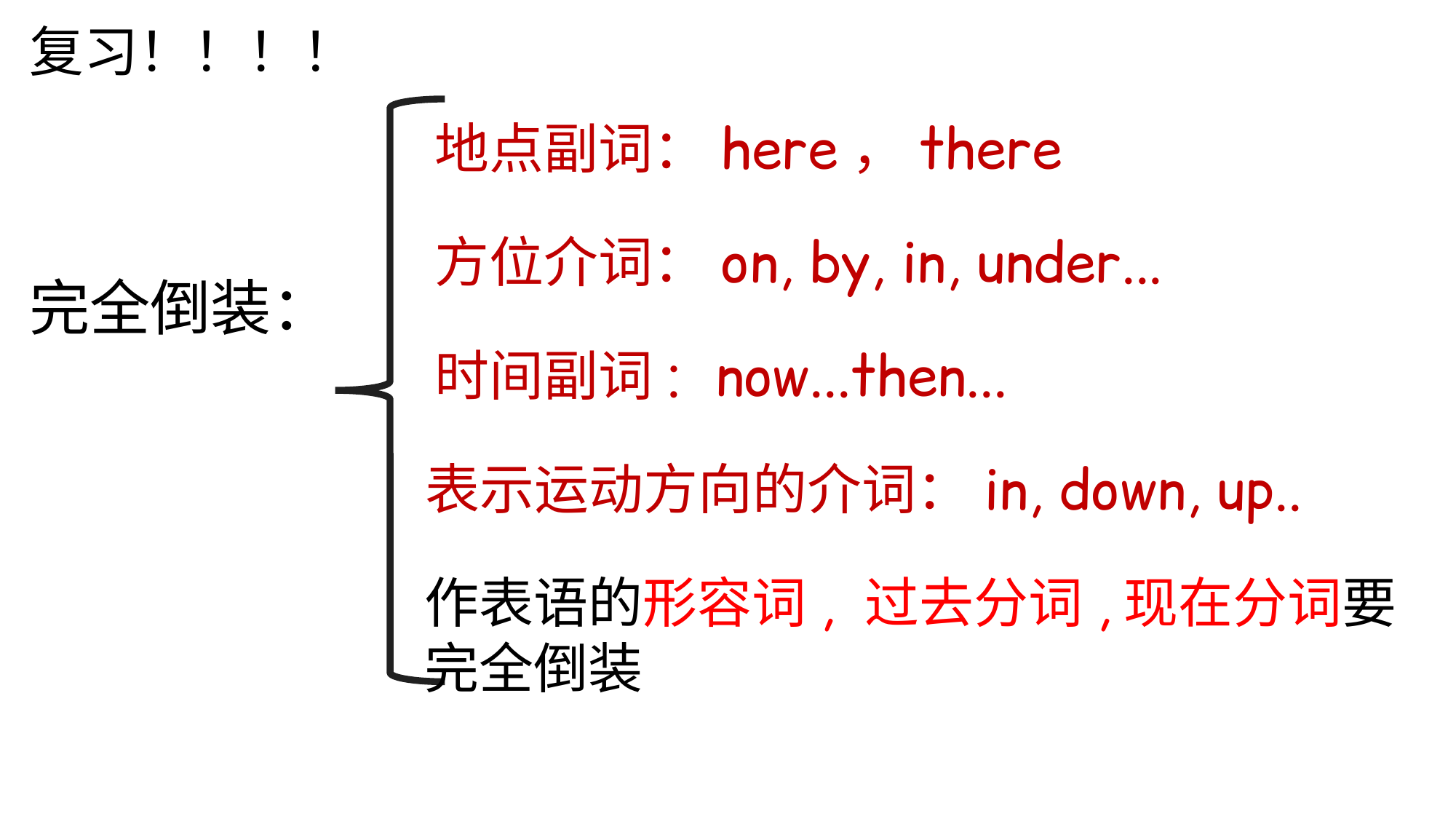

复习！！！！

地点副词：here，there
方位介词：on, by, in, under...
完全倒装：
时间副词:  now...then...
表示运动方向的介词：in, down, up..
作表语的形容词, 过去分词,现在分词要完全倒装